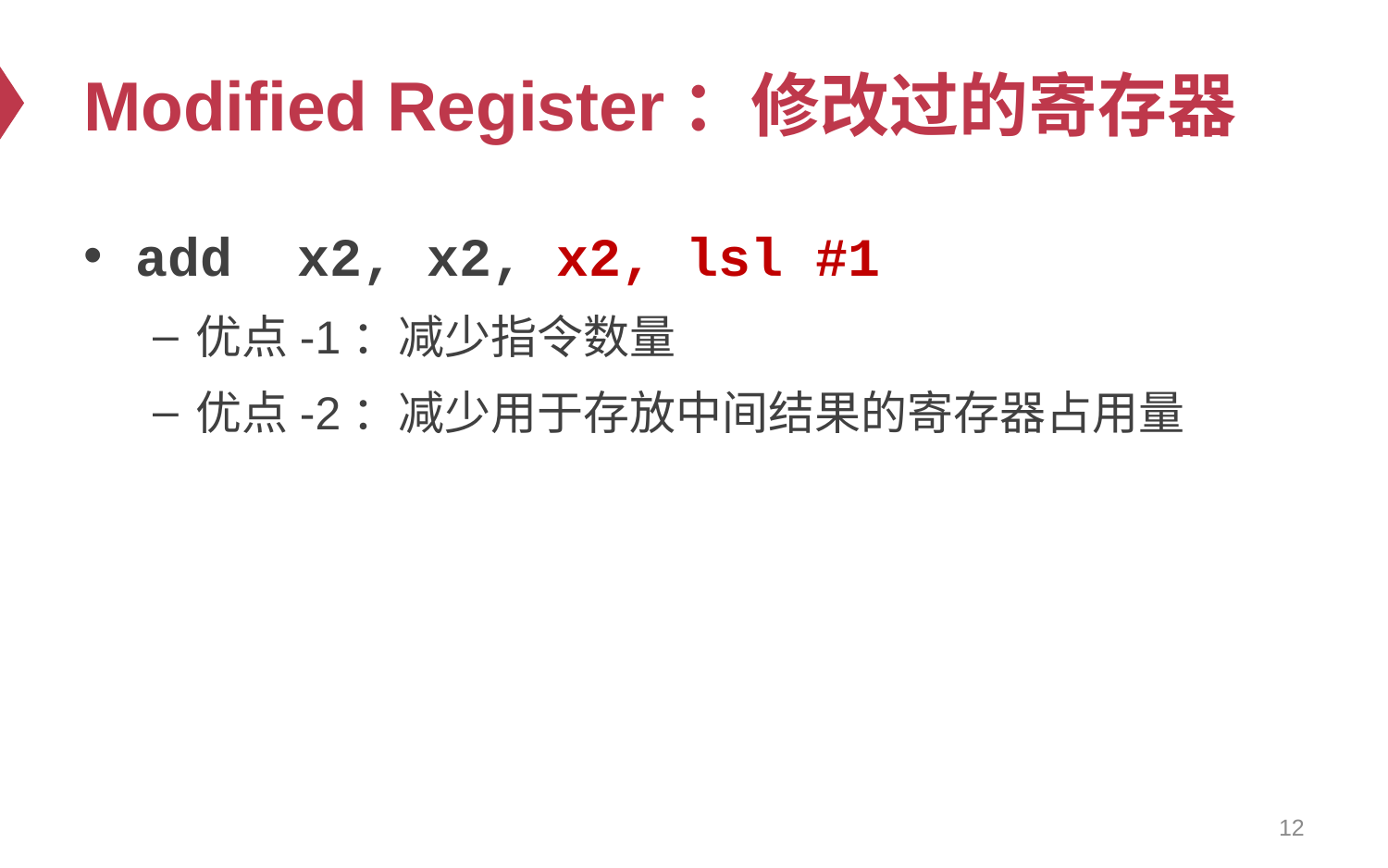

# Modified Register：修改过的寄存器
add  x2, x2, x2, lsl #1
优点-1：减少指令数量
优点-2：减少用于存放中间结果的寄存器占用量
12